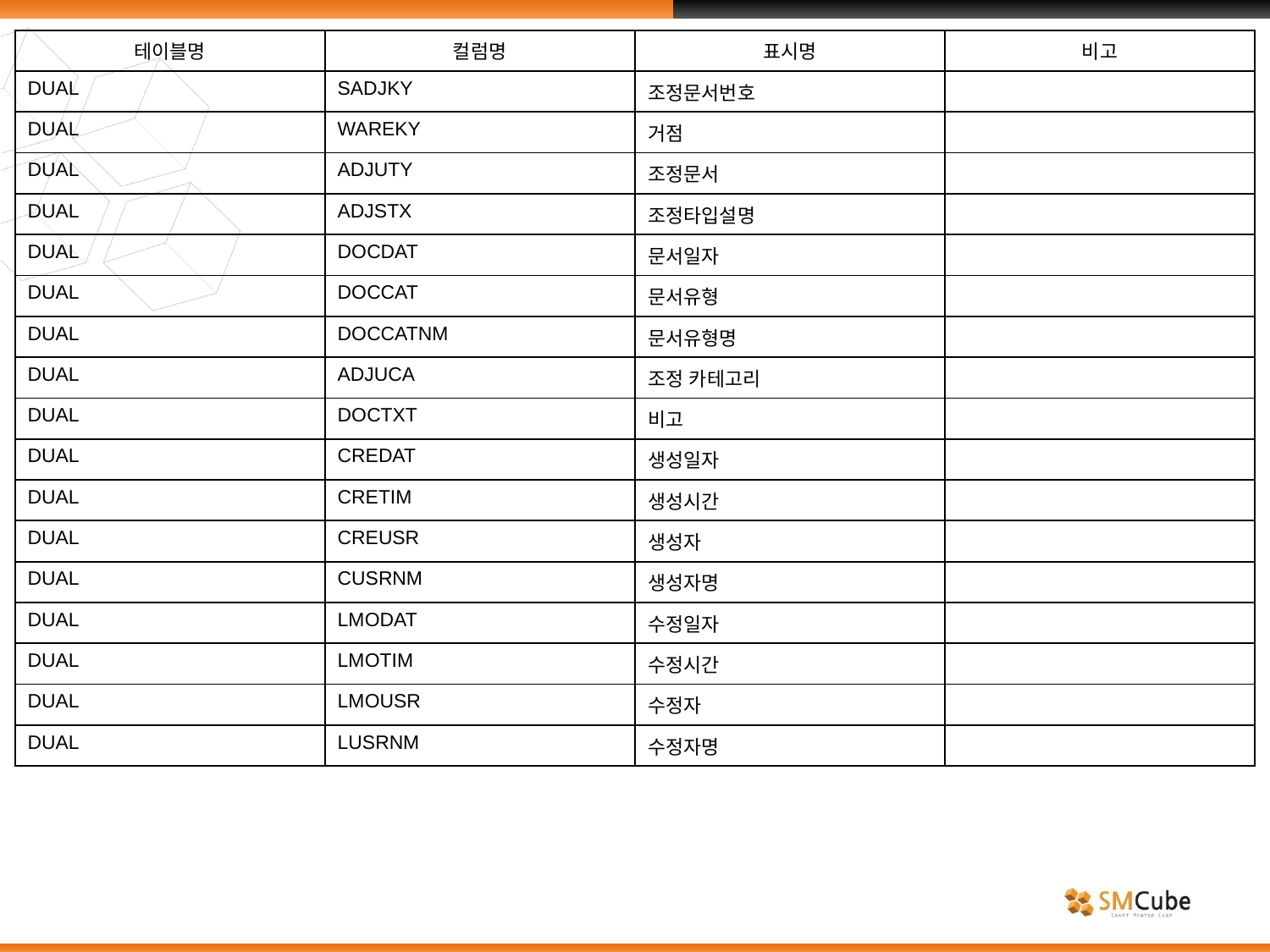

| 테이블명 | 컬럼명 | 표시명 | 비고 |
| --- | --- | --- | --- |
| DUAL | SADJKY | 조정문서번호 |  |
| DUAL | WAREKY | 거점 |  |
| DUAL | ADJUTY | 조정문서 |  |
| DUAL | ADJSTX | 조정타입설명 |  |
| DUAL | DOCDAT | 문서일자 |  |
| DUAL | DOCCAT | 문서유형 |  |
| DUAL | DOCCATNM | 문서유형명 |  |
| DUAL | ADJUCA | 조정 카테고리 |  |
| DUAL | DOCTXT | 비고 |  |
| DUAL | CREDAT | 생성일자 |  |
| DUAL | CRETIM | 생성시간 |  |
| DUAL | CREUSR | 생성자 |  |
| DUAL | CUSRNM | 생성자명 |  |
| DUAL | LMODAT | 수정일자 |  |
| DUAL | LMOTIM | 수정시간 |  |
| DUAL | LMOUSR | 수정자 |  |
| DUAL | LUSRNM | 수정자명 |  |